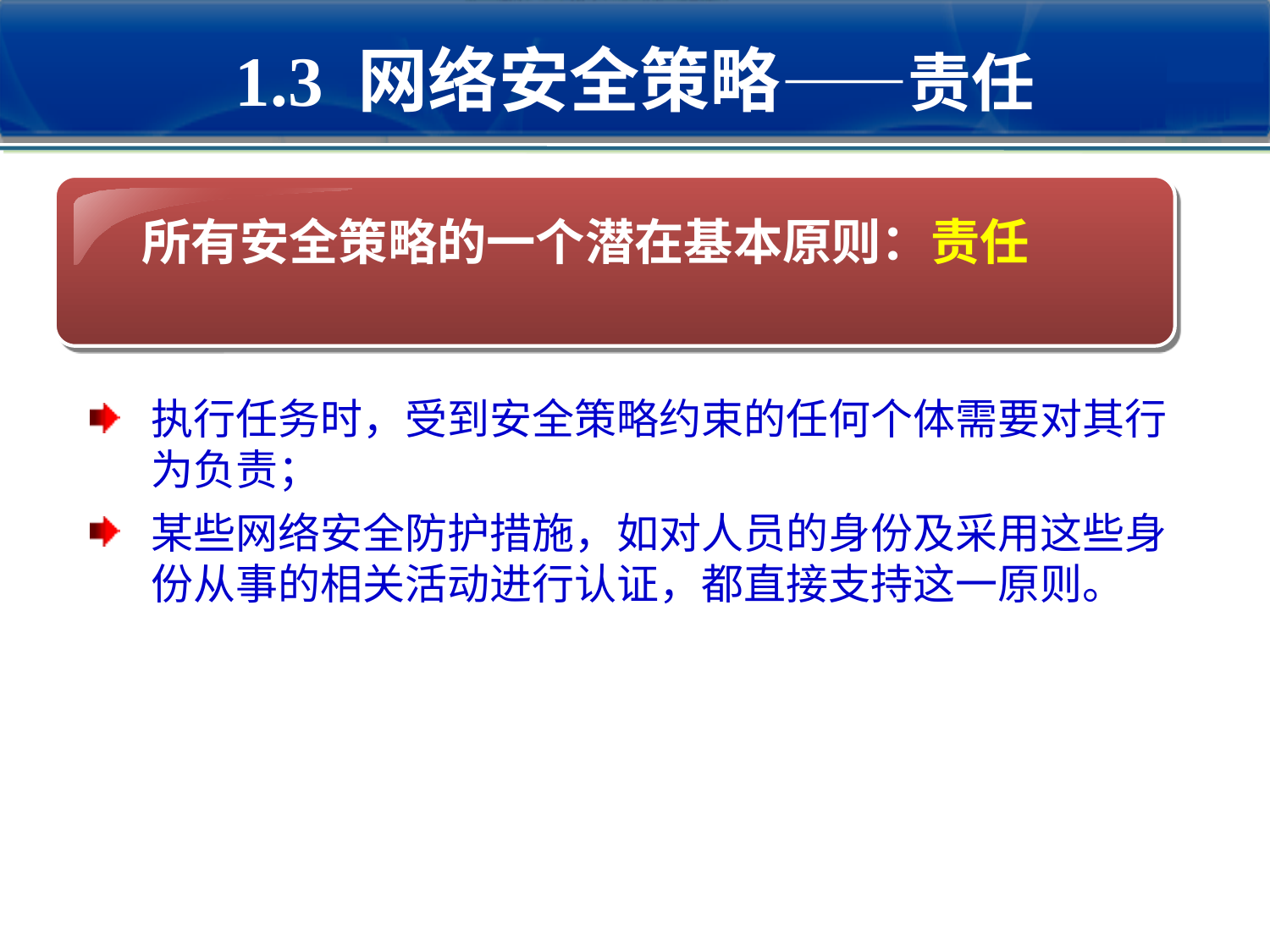

1.3 网络安全策略——责任

所有安全策略的一个潜在基本原则：责任
执行任务时，受到安全策略约束的任何个体需要对其行为负责；
某些网络安全防护措施，如对人员的身份及采用这些身份从事的相关活动进行认证，都直接支持这一原则。